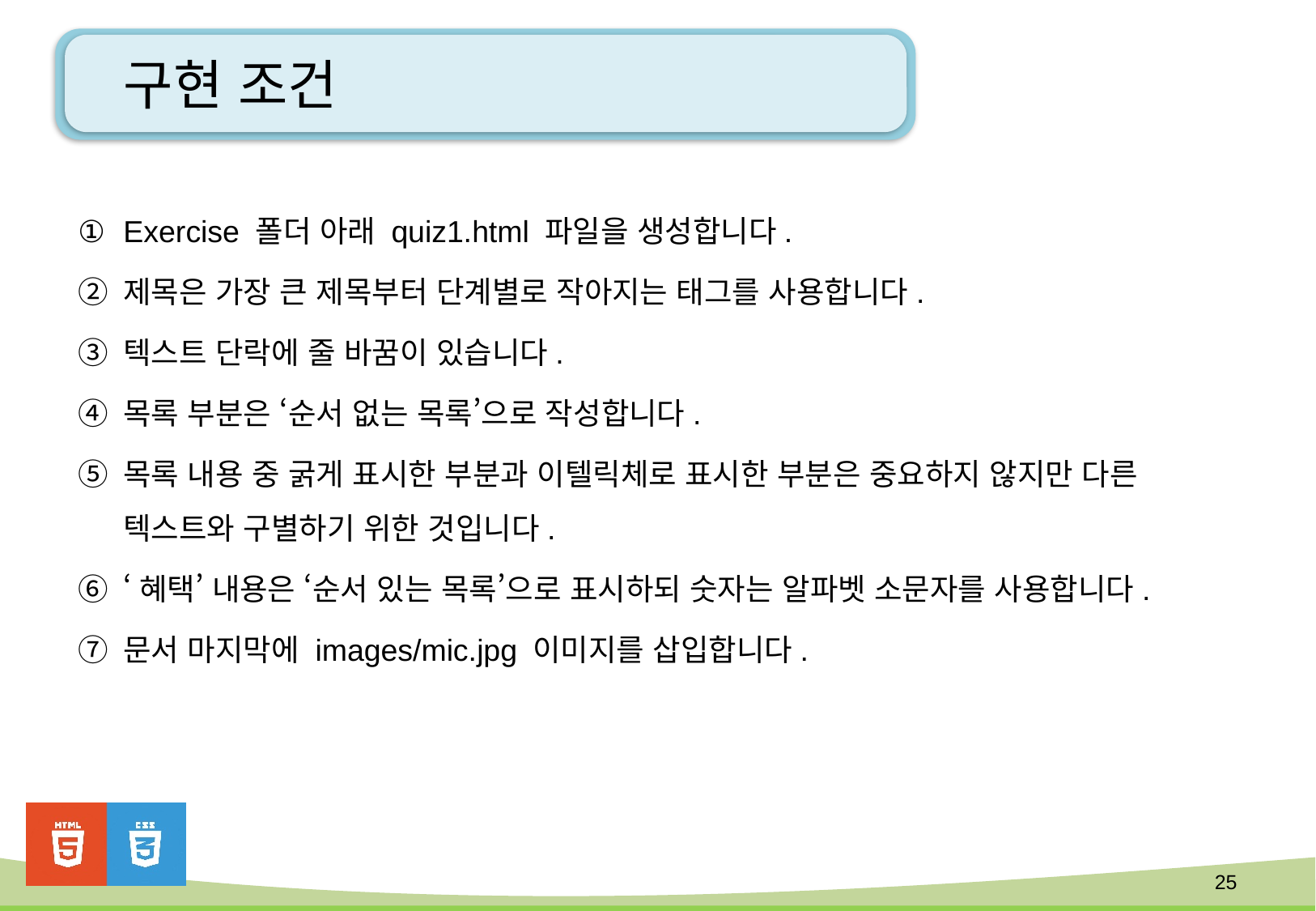

# 구현 조건
Exercise 폴더 아래 quiz1.html 파일을 생성합니다.
제목은 가장 큰 제목부터 단계별로 작아지는 태그를 사용합니다.
텍스트 단락에 줄 바꿈이 있습니다.
목록 부분은 ‘순서 없는 목록’으로 작성합니다.
목록 내용 중 굵게 표시한 부분과 이텔릭체로 표시한 부분은 중요하지 않지만 다른 텍스트와 구별하기 위한 것입니다.
‘혜택’ 내용은 ‘순서 있는 목록’으로 표시하되 숫자는 알파벳 소문자를 사용합니다.
문서 마지막에 images/mic.jpg 이미지를 삽입합니다.
25